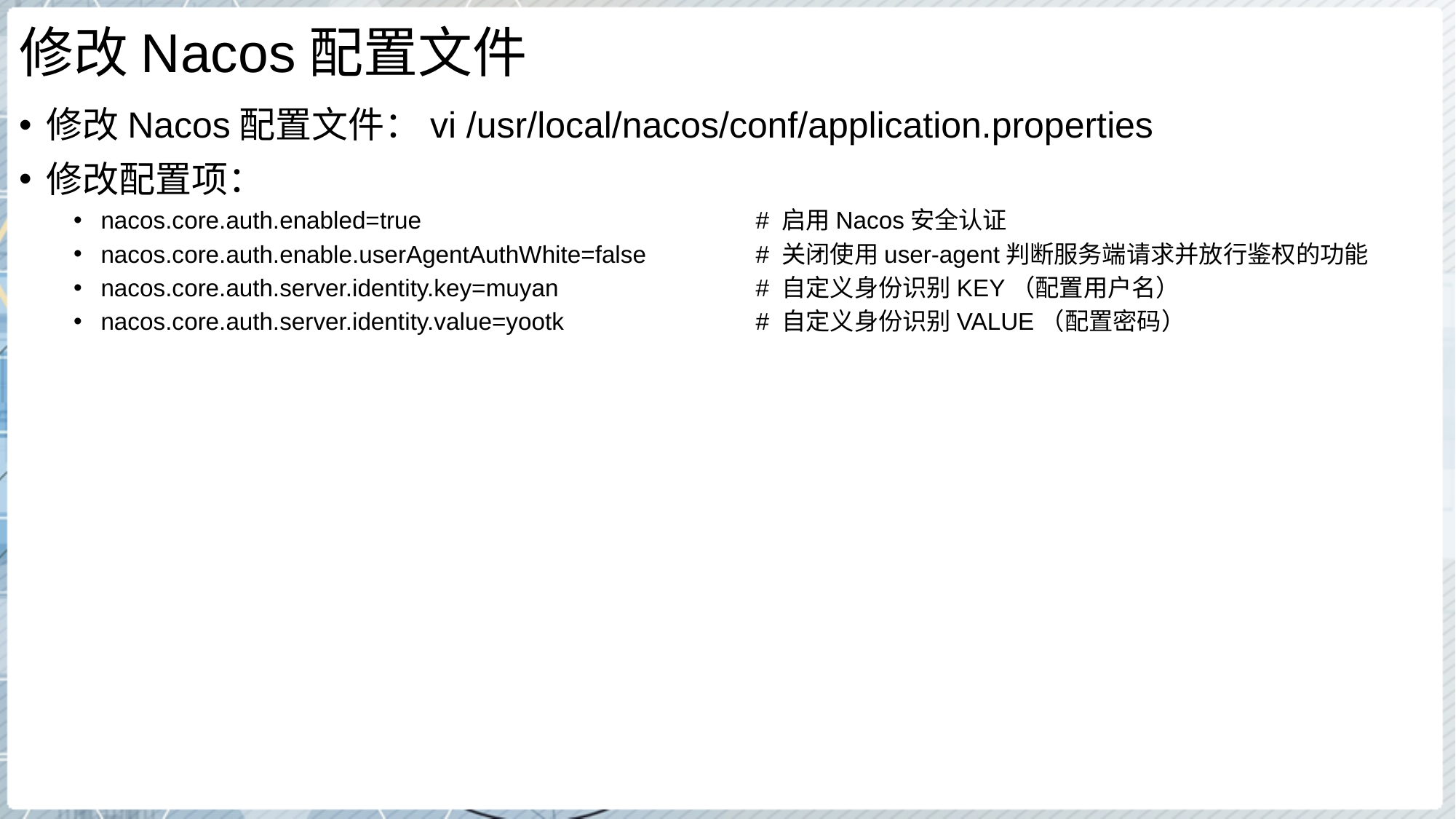

# 修改Nacos配置文件
修改Nacos配置文件：vi /usr/local/nacos/conf/application.properties
修改配置项：
nacos.core.auth.enabled=true				# 启用Nacos安全认证
nacos.core.auth.enable.userAgentAuthWhite=false	# 关闭使用user-agent判断服务端请求并放行鉴权的功能
nacos.core.auth.server.identity.key=muyan		# 自定义身份识别KEY（配置用户名）
nacos.core.auth.server.identity.value=yootk		# 自定义身份识别VALUE（配置密码）